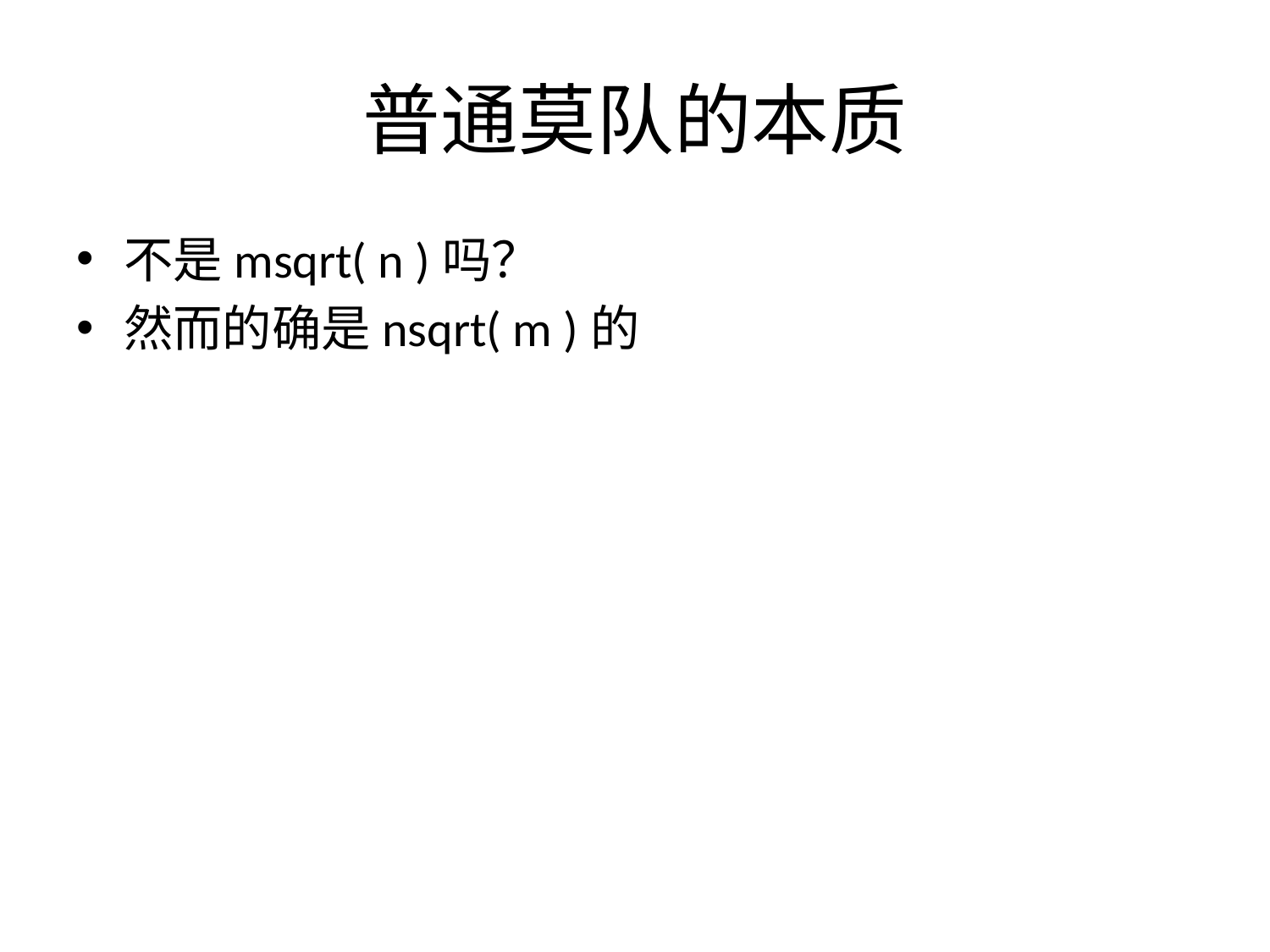

# 普通莫队的本质
不是msqrt( n )吗？
然而的确是nsqrt( m )的